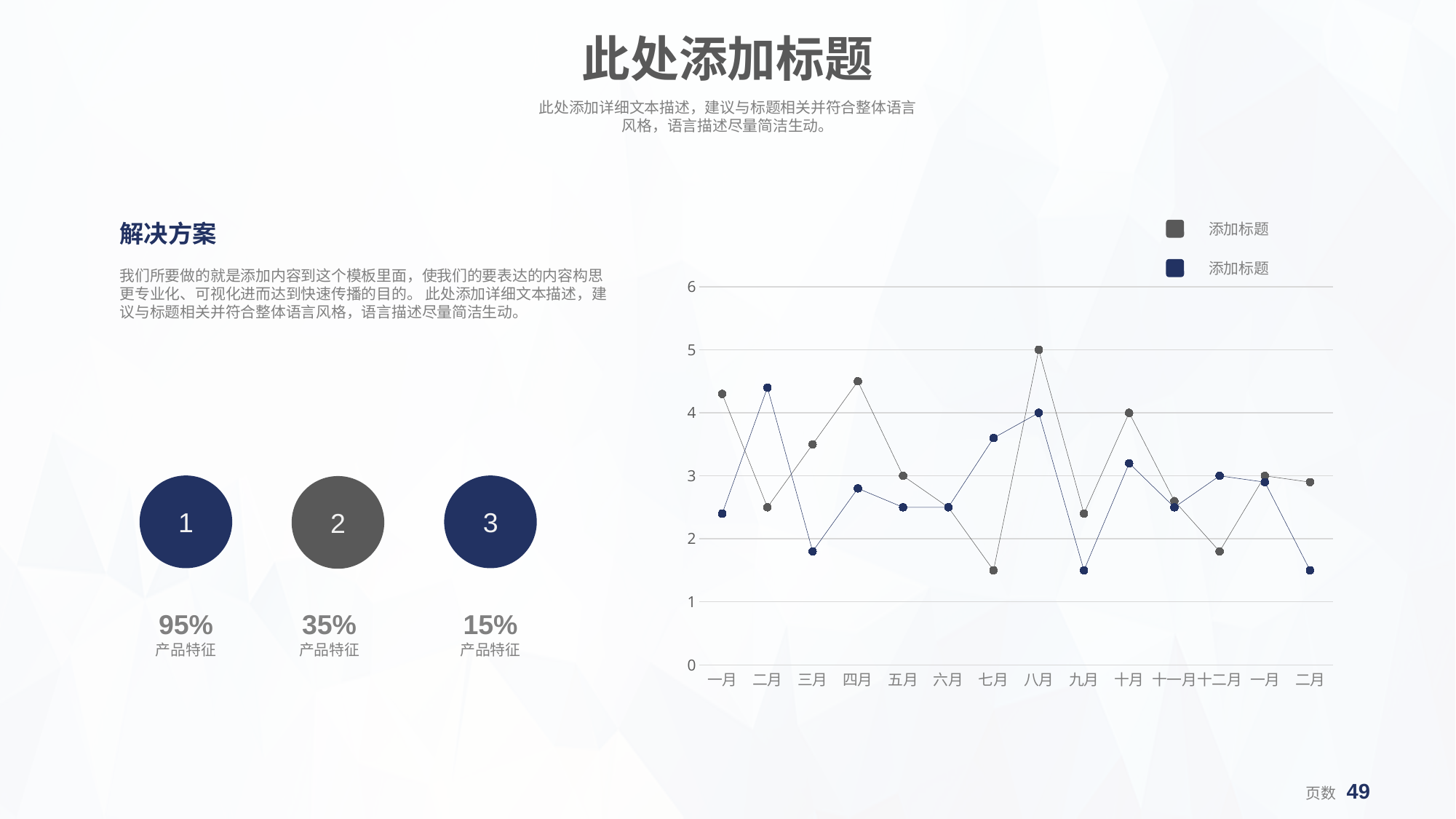

此处添加标题
此处添加详细文本描述，建议与标题相关并符合整体语言风格，语言描述尽量简洁生动。
解决方案

我们所要做的就是添加内容到这个模板里面，使我们的要表达的内容构思更专业化、可视化进而达到快速传播的目的。 此处添加详细文本描述，建议与标题相关并符合整体语言风格，语言描述尽量简洁生动。
添加标题

添加标题

### Chart

| Category | Series 1 | Series 2 |
|---|---|---|
| 一月 | 4.3 | 2.4 |
| 二月 | 2.5 | 4.4 |
| 三月 | 3.5 | 1.8 |
| 四月 | 4.5 | 2.8 |
| 五月 | 3.0 | 2.5 |
| 六月 | 2.5 | 2.5 |
| 七月 | 1.5 | 3.6 |
| 八月 | 5.0 | 4.0 |
| 九月 | 2.4 | 1.5 |
| 十月 | 4.0 | 3.2 |
| 十一月 | 2.6 | 2.5 |
| 十二月 | 1.8 | 3.0 |
| 一月 | 3.0 | 2.9 |
| 二月 | 2.9 | 1.5 |
1
3
2
15%
产品特征
95%
产品特征
35%
产品特征
           页数  49